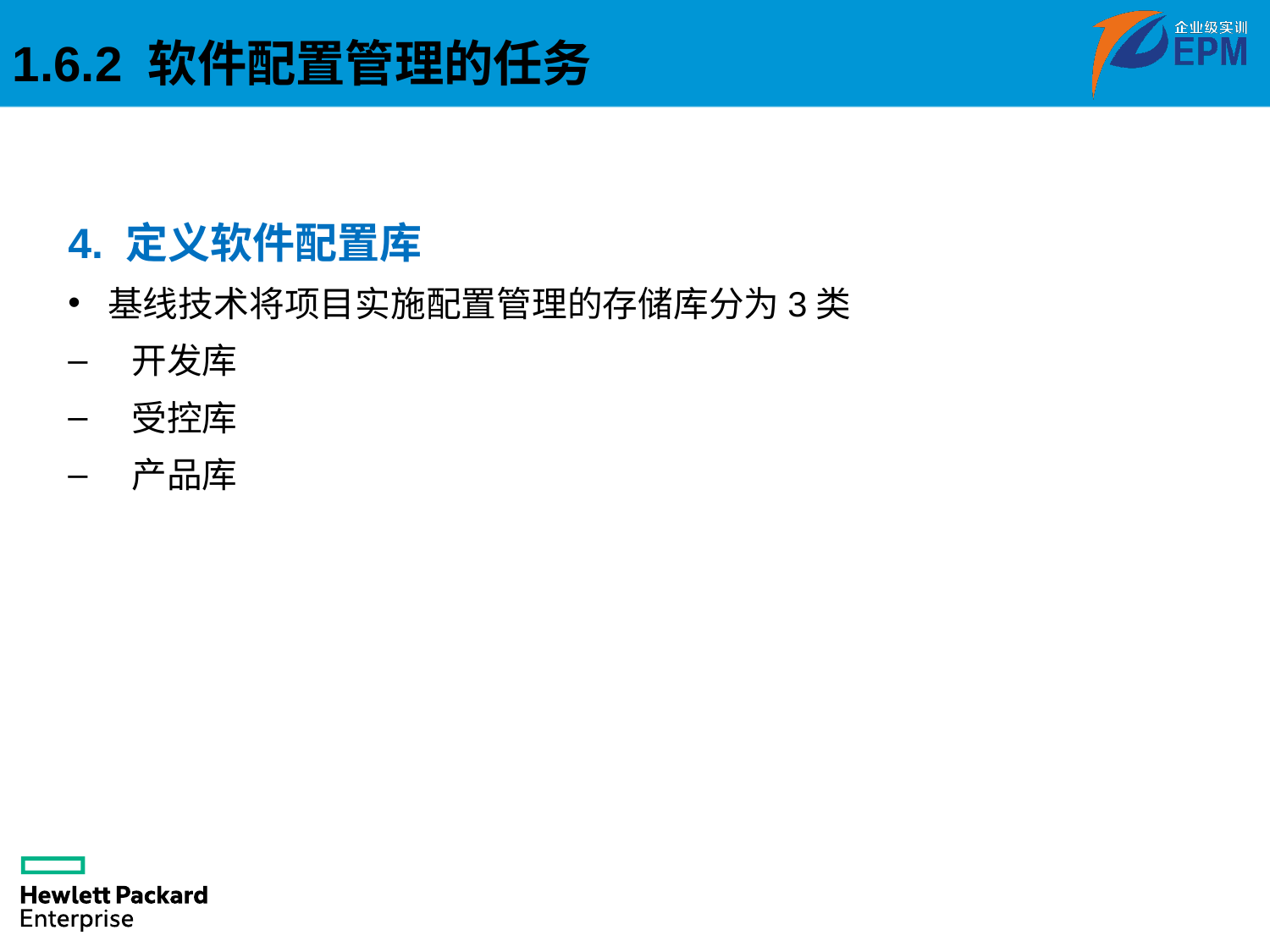

1.6.2 软件配置管理的任务
4. 定义软件配置库
基线技术将项目实施配置管理的存储库分为3类
开发库
受控库
产品库